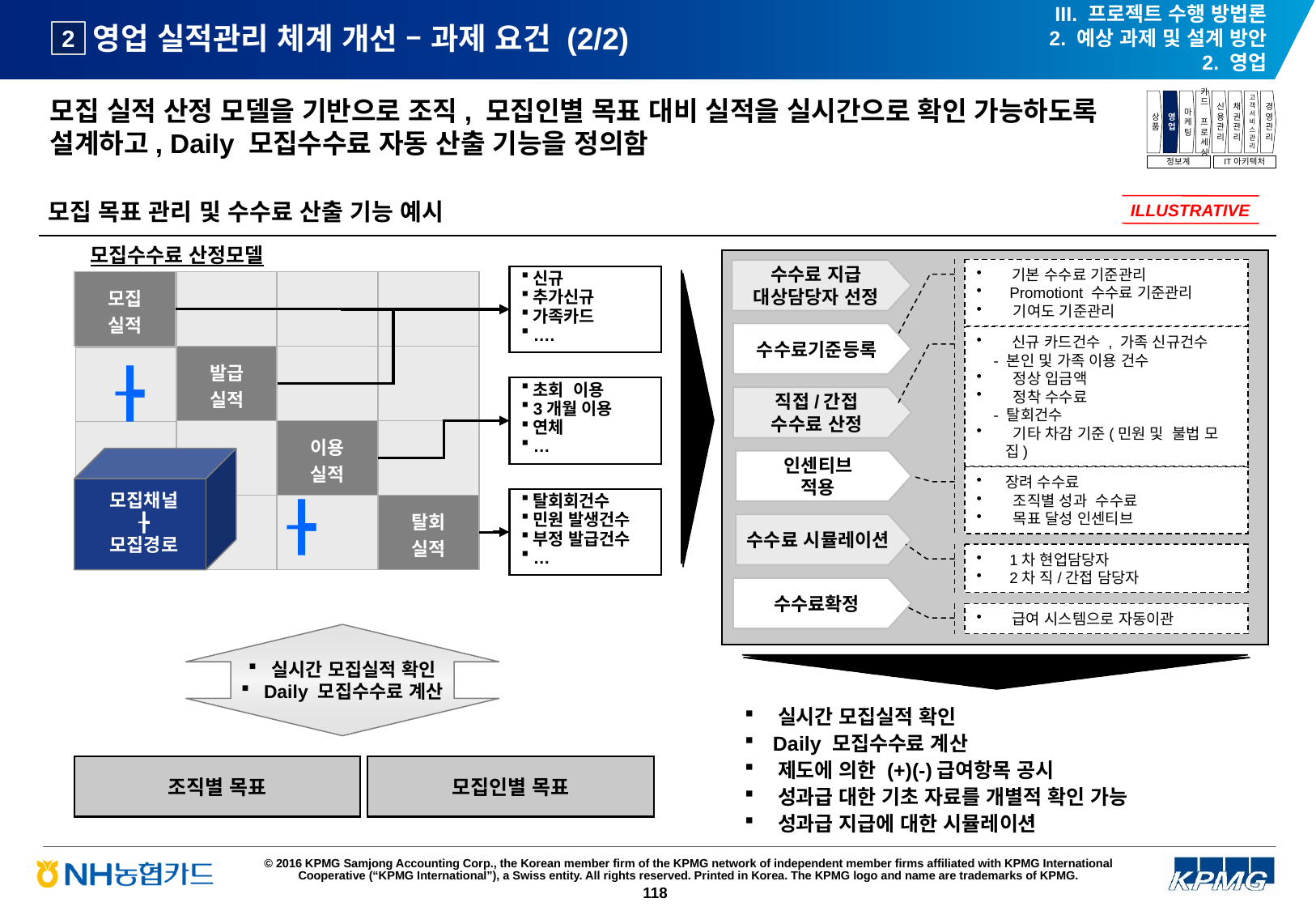

III. 프로젝트 수행 방법론
2. 예상 과제 및 설계 방안
2. 영업
# 영업 실적관리 체계 개선 – 과제 요건 (2/2)
2
모집 실적 산정 모델을 기반으로 조직, 모집인별 목표 대비 실적을 실시간으로 확인 가능하도록 설계하고, Daily 모집수수료 자동 산출 기능을 정의함
상품
영업
마케팅
카드
프로세싱
신용관리
채권관리
고객서비스관리
경영관리
정보계
IT아키텍처
모집 목표 관리 및 수수료 산출 기능 예시
ILLUSTRATIVE
모집수수료 산정모델

 기본 수수료 기준관리
 Promotiont 수수료 기준관리
 기여도 기준관리
수수료 지급
대상담당자 선정
신규
추가신규
가족카드
….
모집
실적

발급
실적

이용
실적

탈회
실적
수수료기준등록
 신규 카드건수 , 가족 신규건수
    - 본인 및 가족 이용 건수
 정상 입금액
 정착 수수료
    - 탈회건수
 기타 차감 기준(민원 및  불법 모집)
╊
초회  이용
3개월 이용
연체
…
직접/간접
수수료 산정

인센티브
적용
장려 수수료
 조직별 성과  수수료
 목표 달성 인센티브
모집채널
╊
모집경로
탈회회건수
민원 발생건수
부정 발급건수
…
╊
수수료 시뮬레이션
 1차 현업담당자
 2차 직/간접 담당자
수수료확정
 급여 시스템으로 자동이관
실시간 모집실적 확인
Daily 모집수수료 계산

 실시간 모집실적 확인
 Daily 모집수수료 계산
 제도에 의한 (+)(-)급여항목 공시
 성과급 대한 기초 자료를 개별적 확인 가능
 성과급 지급에 대한 시뮬레이션
조직별 목표
모집인별 목표